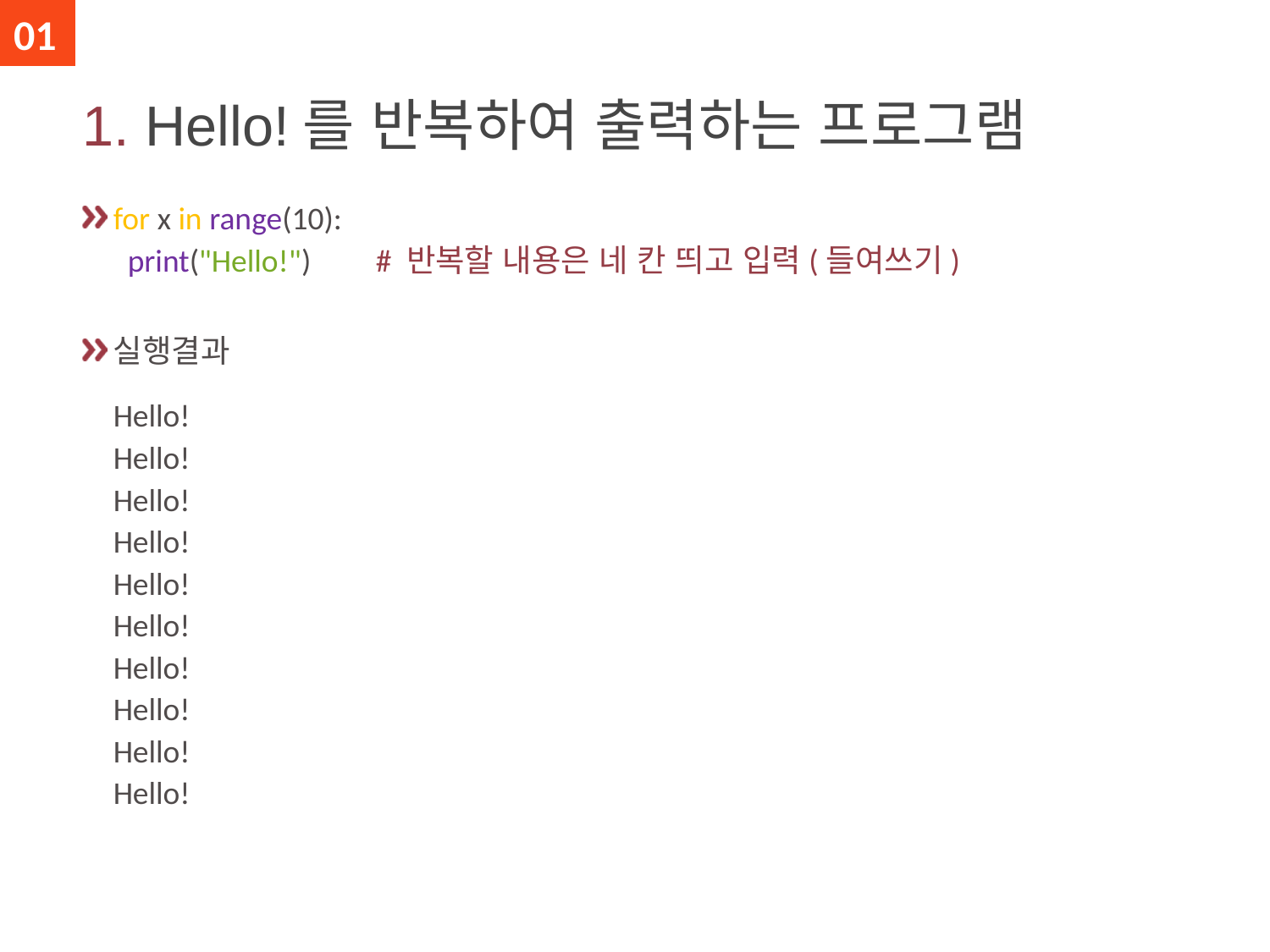

01
# 1. Hello!를 반복하여 출력하는 프로그램
for x in range(10):
  print("Hello!")         # 반복할 내용은 네 칸 띄고 입력(들여쓰기)
실행결과
Hello!
Hello!
Hello!
Hello!
Hello!
Hello!
Hello!
Hello!
Hello!
Hello!